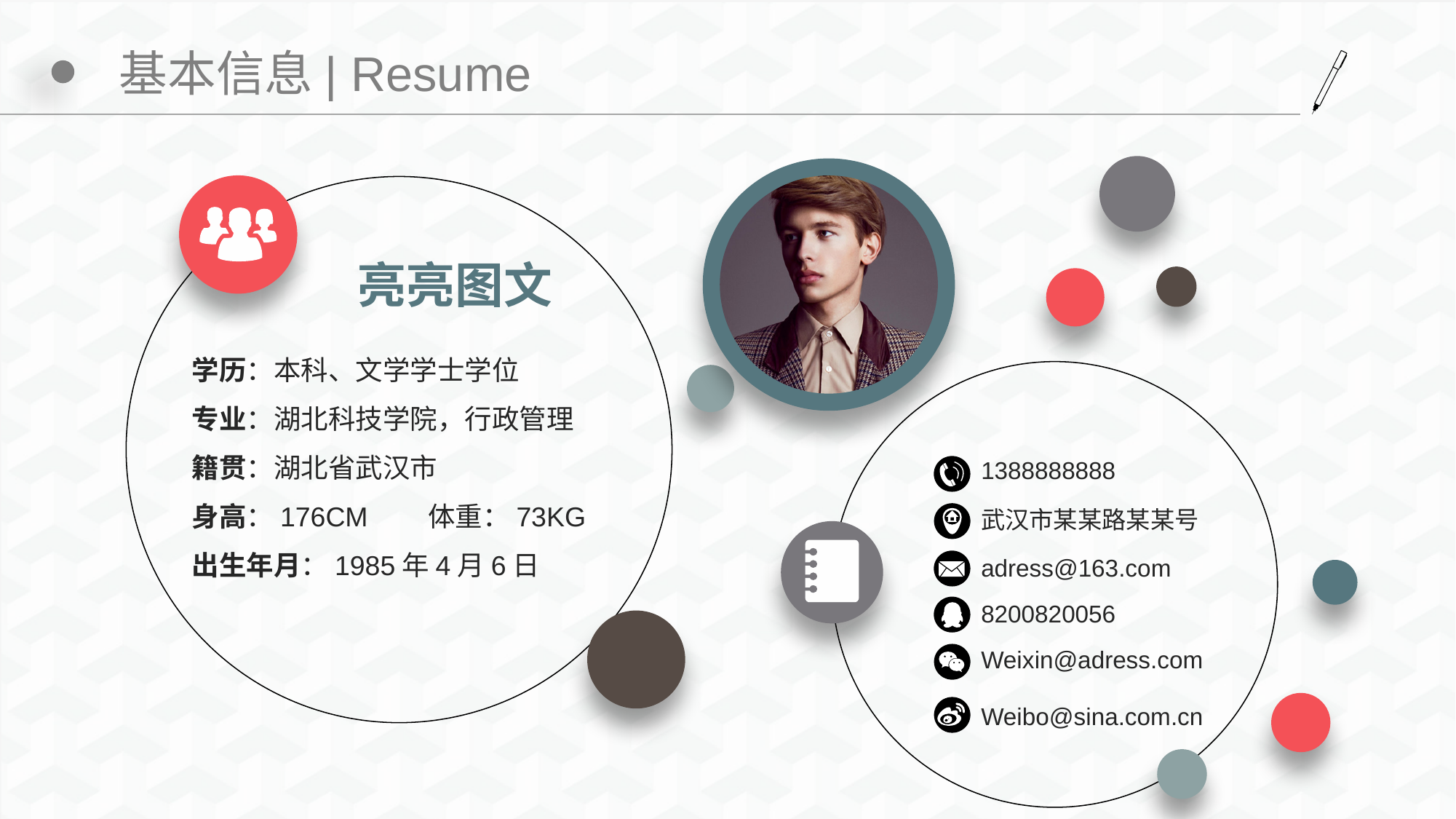

# 基本信息| Resume

亮亮图文

学历：本科、文学学士学位

专业：湖北科技学院，行政管理
籍贯：湖北省武汉市
1388888888

身高：176CM       体重：73KG
武汉市某某路某某号

出生年月：1985年4月6日
adress@163.com

8200820056

Weixin@adress.com

Weibo@sina.com.cn